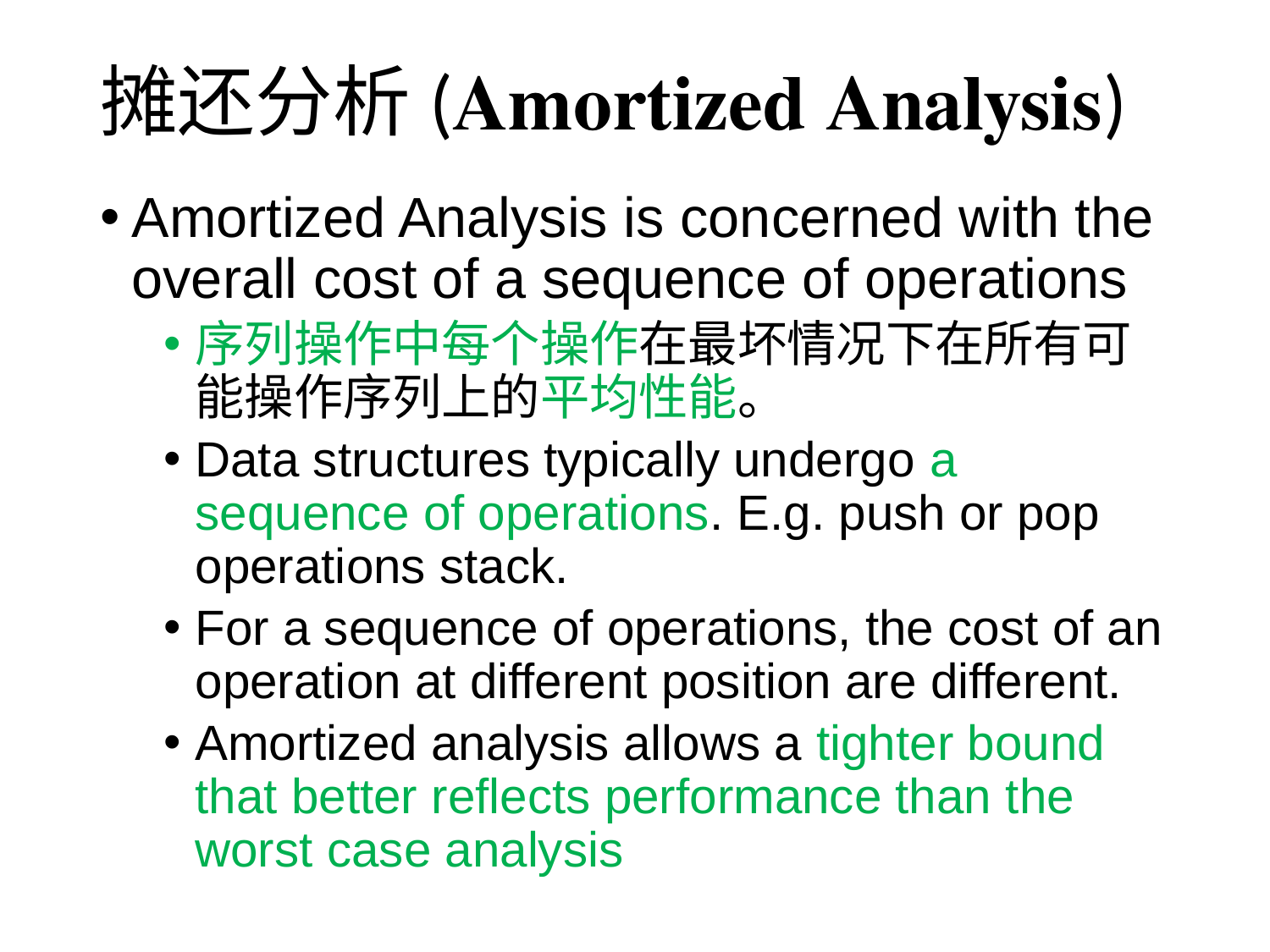

# 摊还分析(Amortized Analysis)
Amortized Analysis is concerned with the overall cost of a sequence of operations
序列操作中每个操作在最坏情况下在所有可能操作序列上的平均性能。
Data structures typically undergo a sequence of operations. E.g. push or pop operations stack.
For a sequence of operations, the cost of an operation at different position are different.
Amortized analysis allows a tighter bound that better reflects performance than the worst case analysis